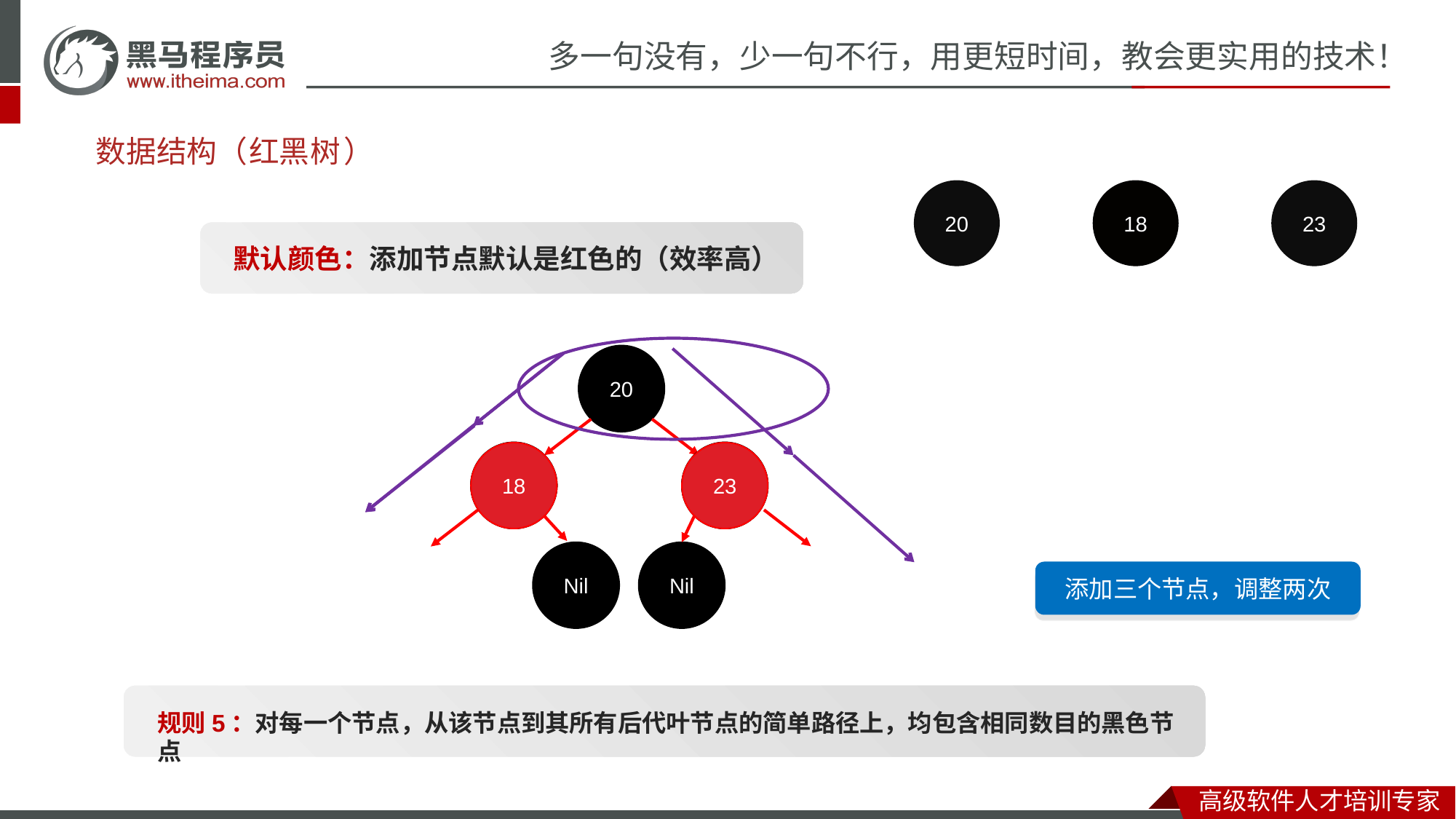

# 数据结构（
红黑
树
）
20
18
23

默认颜色：添加节点默认是红色的（效率高）

20
Nil
Nil
18
18
23
23
Nil
Nil
添加三个节点，调整两次

规则5：对每一个节点，从该节点到其所有后代叶节点的简单路径上，均包含相同数目的黑色节点